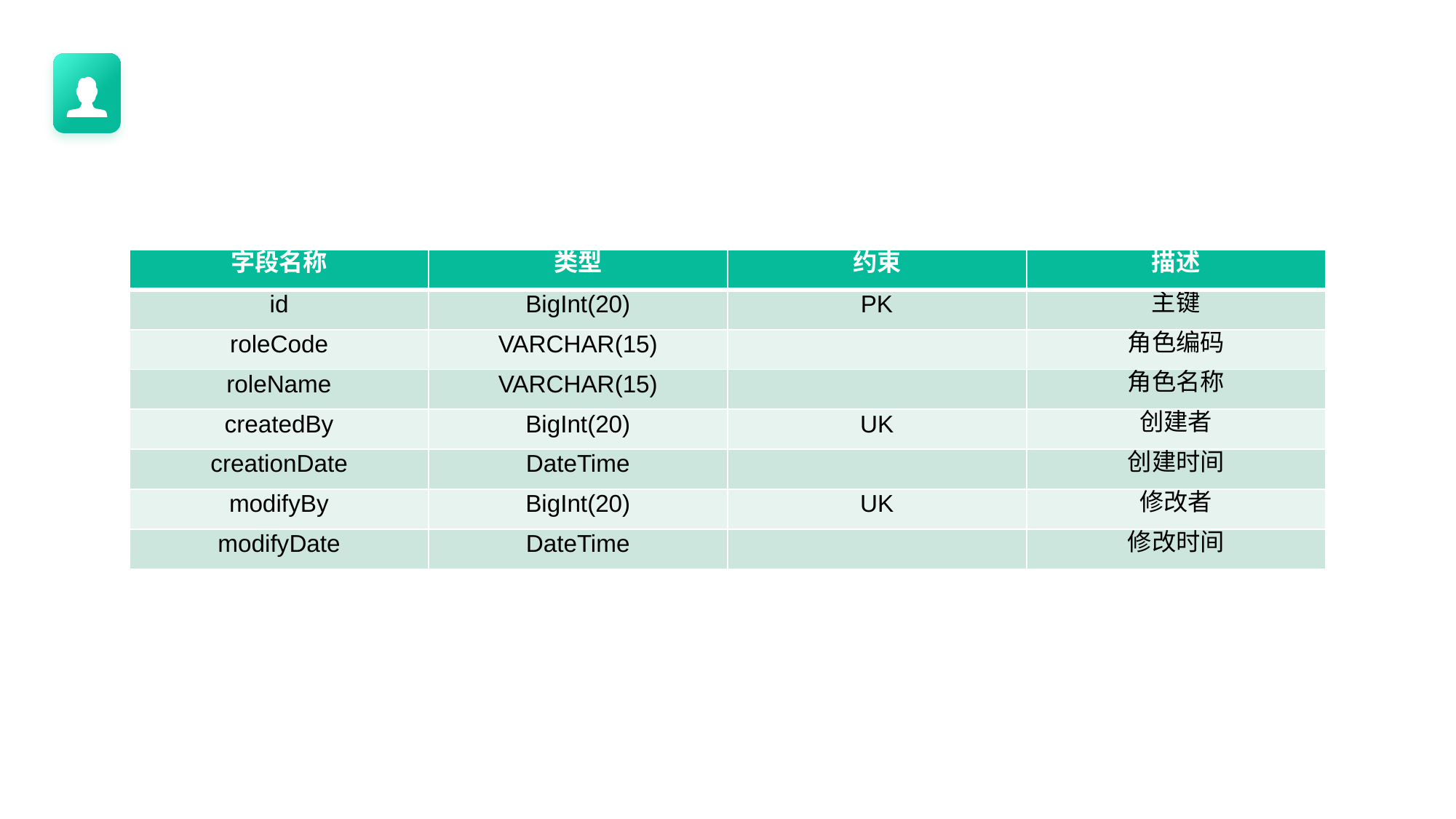

| 字段名称 | 类型 | 约束 | 描述 |
| --- | --- | --- | --- |
| id | BigInt(20) | PK | 主键 |
| roleCode | VARCHAR(15) |  | 角色编码 |
| roleName | VARCHAR(15) |  | 角色名称 |
| createdBy | BigInt(20) | UK | 创建者 |
| creationDate | DateTime |  | 创建时间 |
| modifyBy | BigInt(20) | UK | 修改者 |
| modifyDate | DateTime |  | 修改时间 |